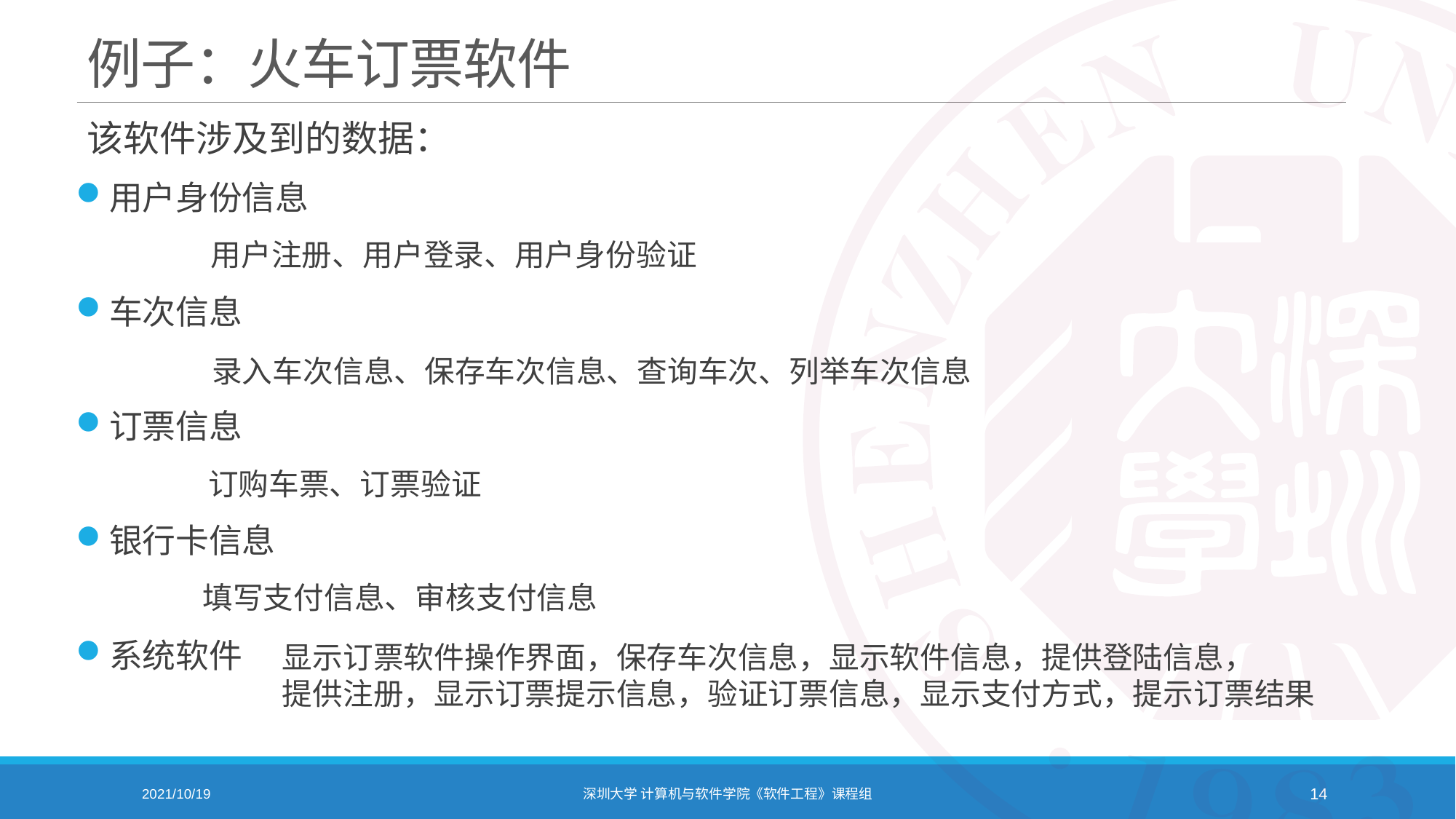

# 例子：火车订票软件
该软件涉及到的数据：
用户身份信息

车次信息

订票信息

银行卡信息

系统软件

用户注册、用户登录、用户身份验证
录入车次信息、保存车次信息、查询车次、列举车次信息
订购车票、订票验证
填写支付信息、审核支付信息
显示订票软件操作界面，保存车次信息，显示软件信息，提供登陆信息，
提供注册，显示订票提示信息，验证订票信息，显示支付方式，提示订票结果
2021/10/19
深圳大学 计算机与软件学院《软件工程》课程组
14